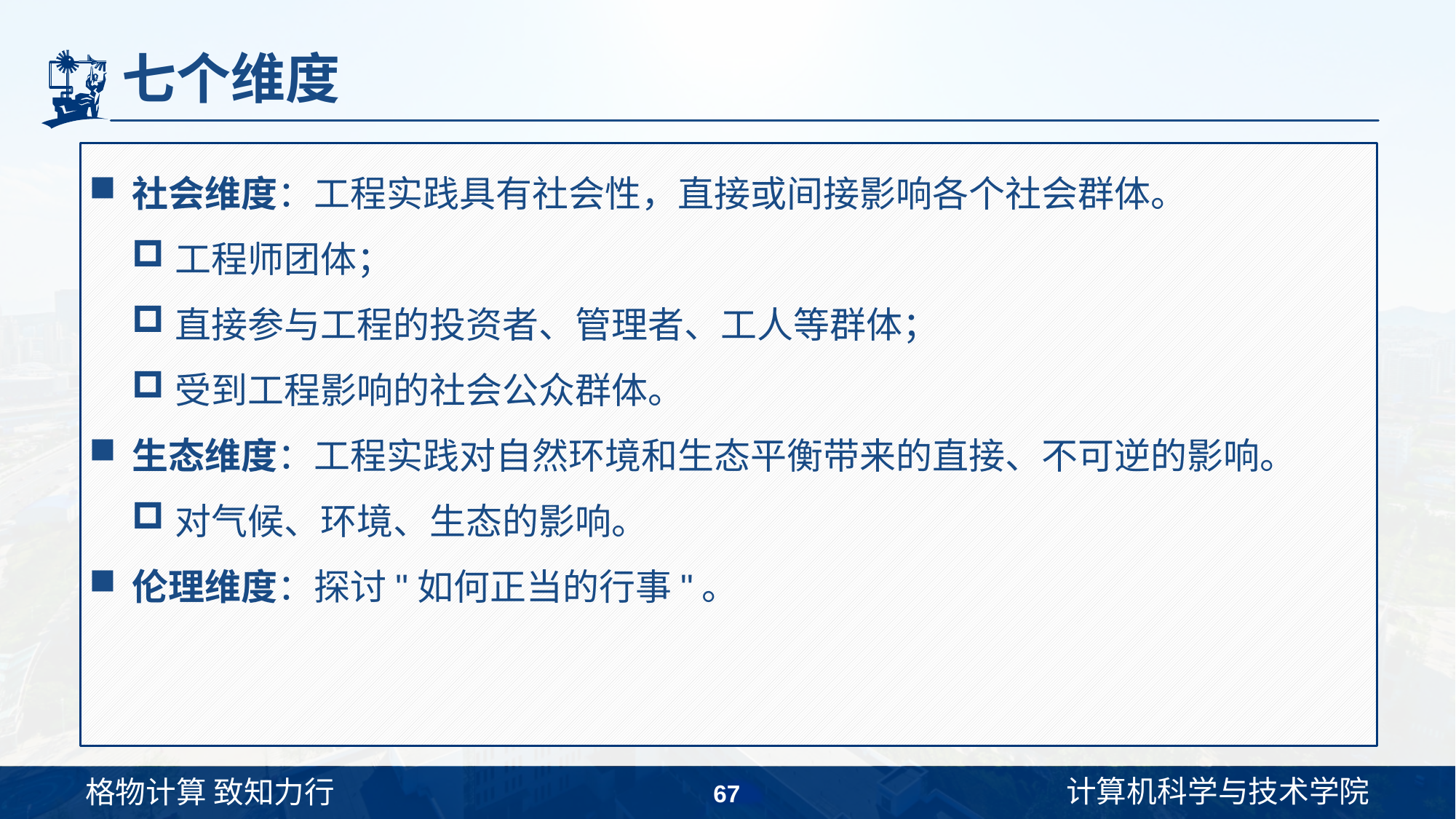

# 七个维度
社会维度：工程实践具有社会性，直接或间接影响各个社会群体。
工程师团体；
直接参与工程的投资者、管理者、工人等群体；
受到工程影响的社会公众群体。
生态维度：工程实践对自然环境和生态平衡带来的直接、不可逆的影响。
对气候、环境、生态的影响。
伦理维度：探讨"如何正当的行事"。
67